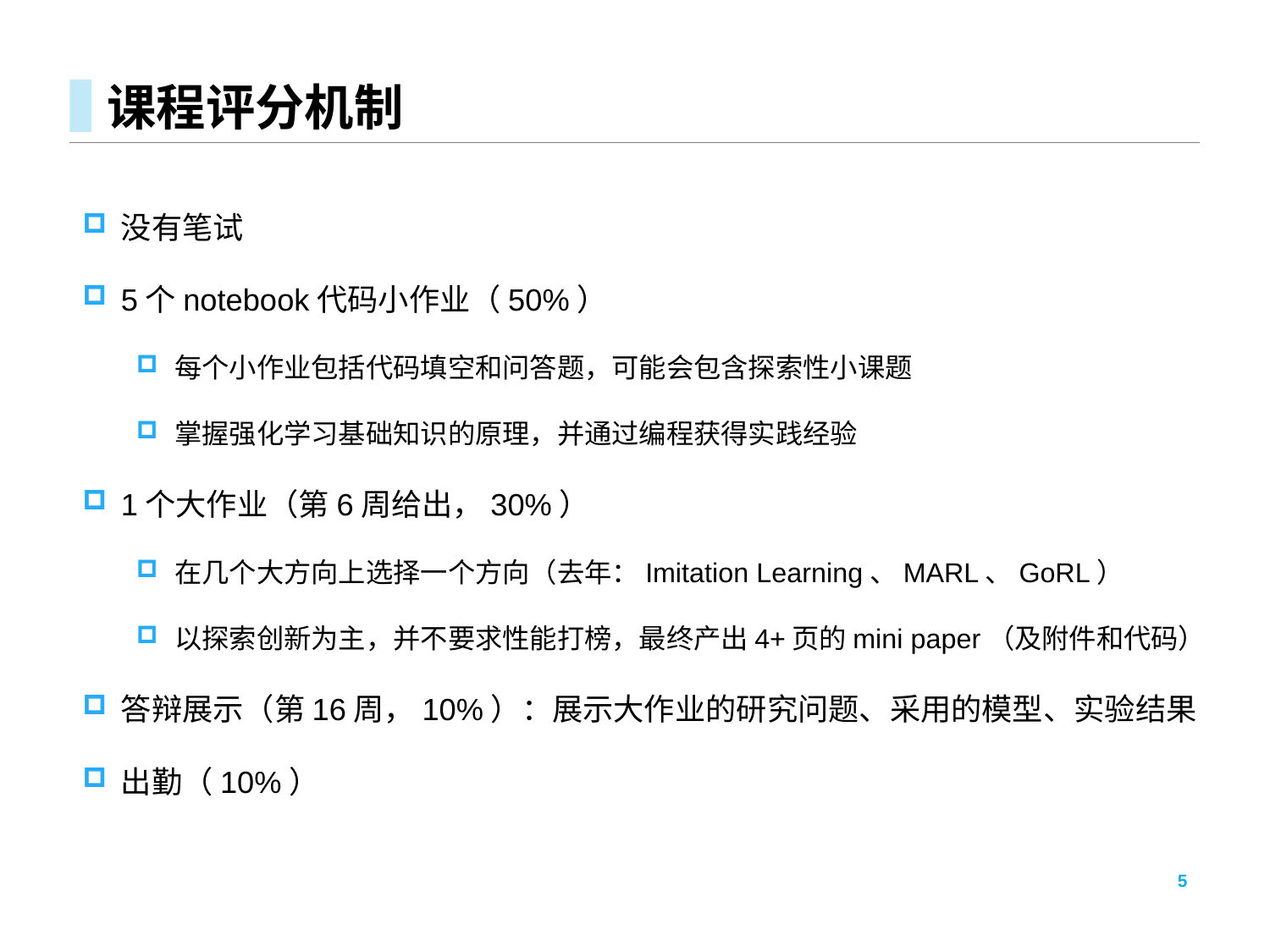

# 课程评分机制
没有笔试
5个notebook代码小作业（50%）
每个小作业包括代码填空和问答题，可能会包含探索性小课题
掌握强化学习基础知识的原理，并通过编程获得实践经验
1个大作业（第6周给出，30%）
在几个大方向上选择一个方向（去年：Imitation Learning、MARL、GoRL）
以探索创新为主，并不要求性能打榜，最终产出4+页的mini paper（及附件和代码）
答辩展示（第16周，10%）：展示大作业的研究问题、采用的模型、实验结果
出勤（10%）
5